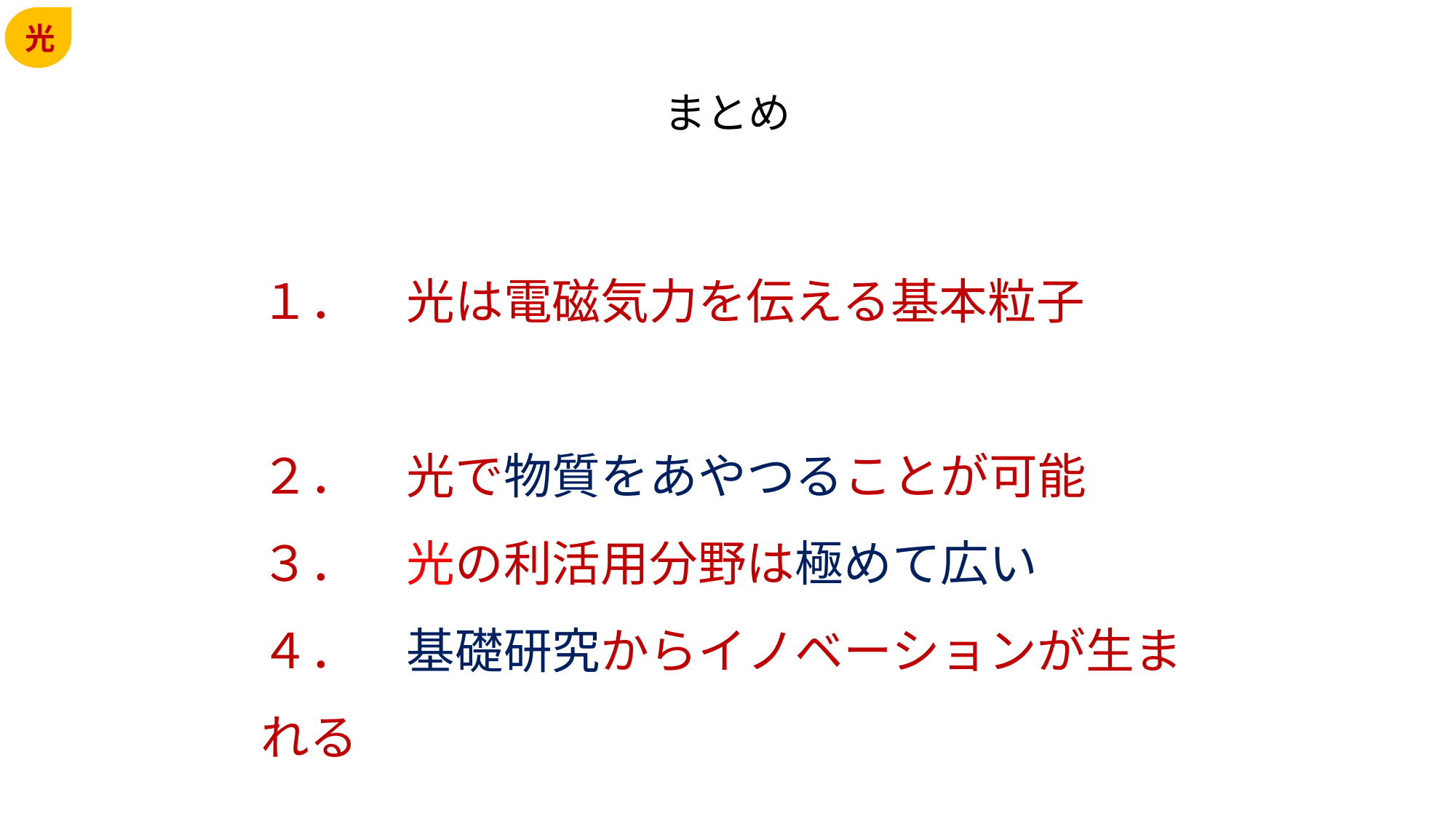

光
まとめ
１．　光は電磁気力を伝える基本粒子
２．　光で物質をあやつることが可能
３．　光の利活用分野は極めて広い
４．　基礎研究からイノベーションが生まれる